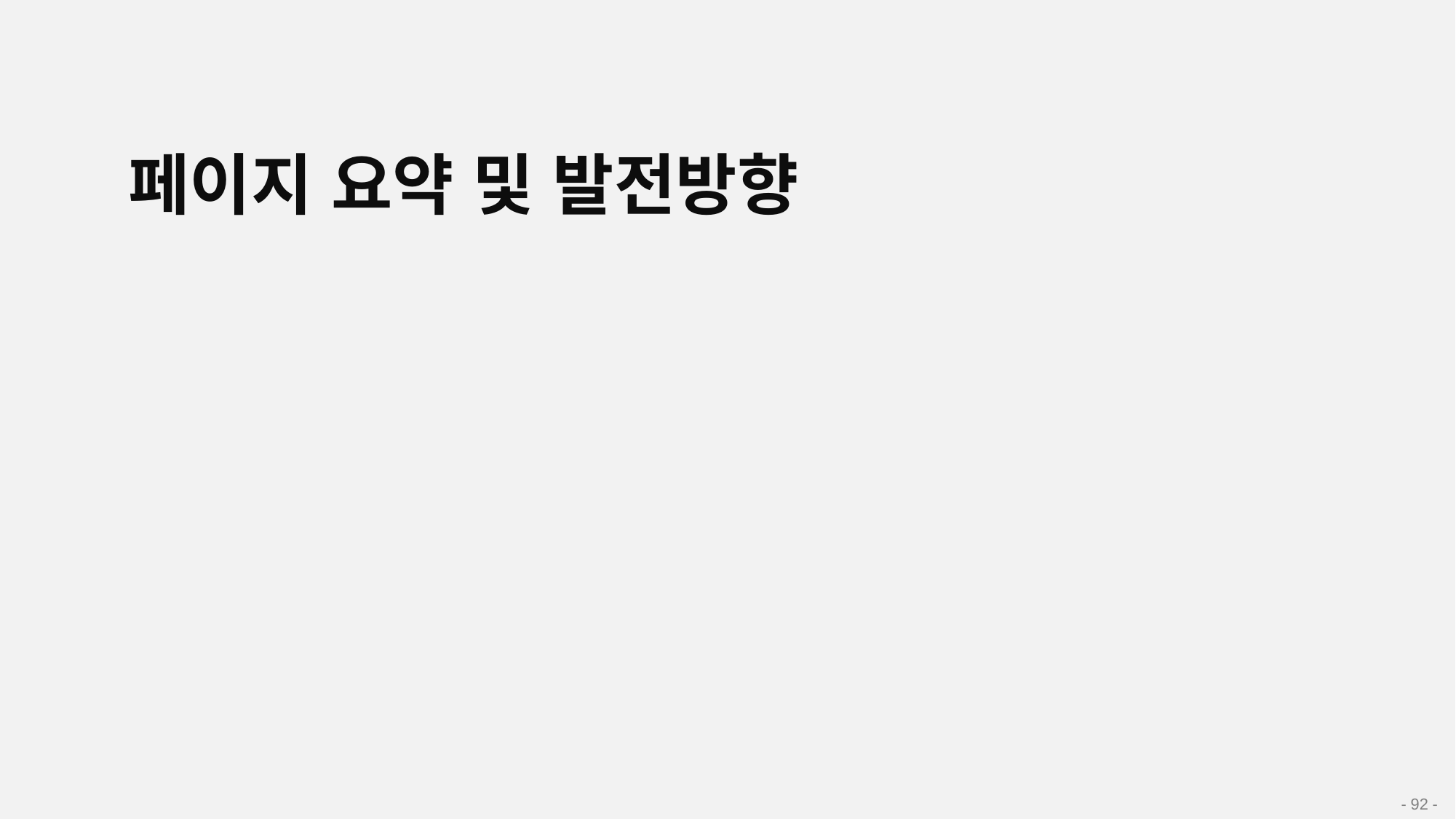

페이지 요약 및 발전방향
- 92 -